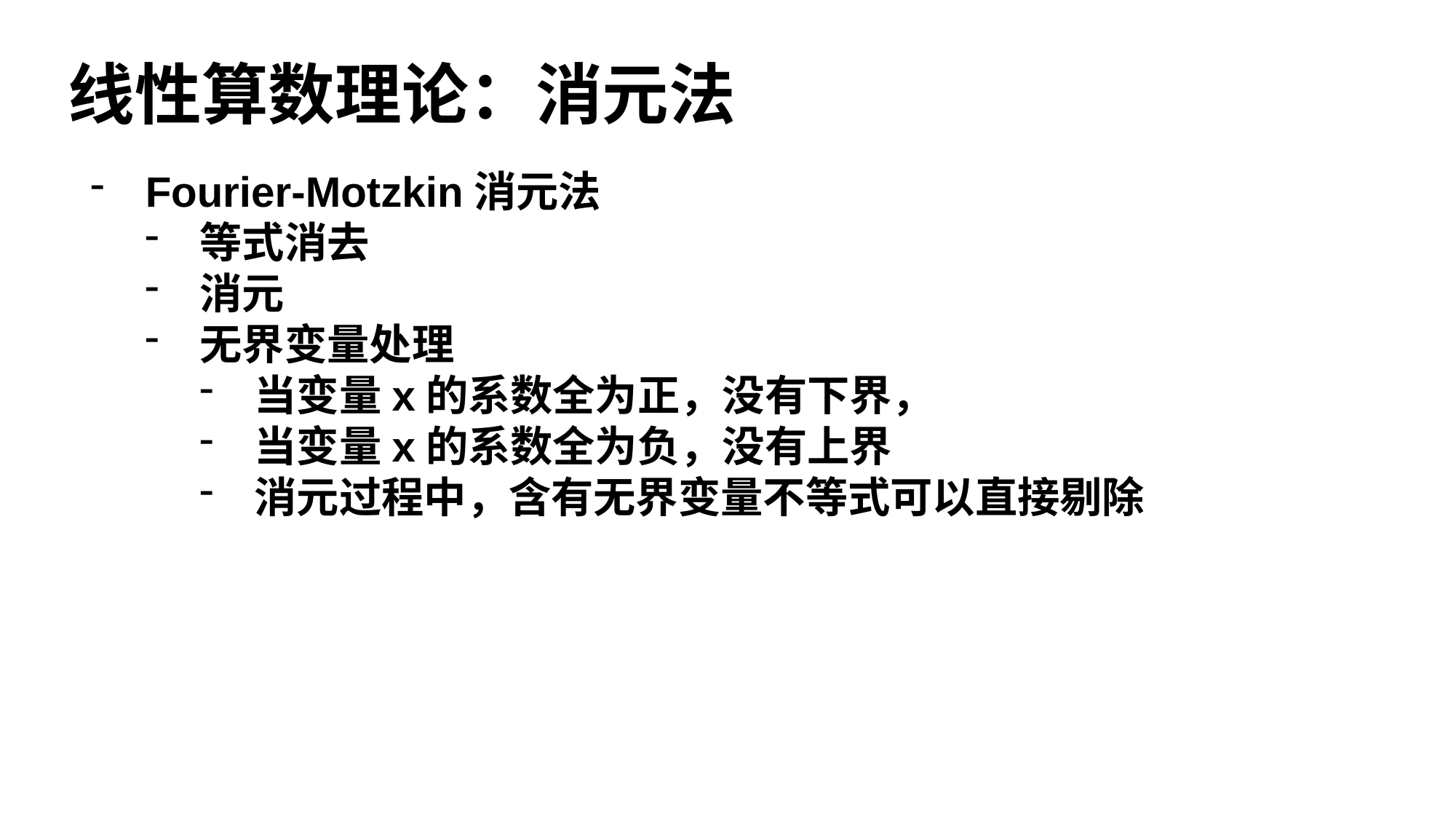

# 线性算数理论：消元法
Fourier-Motzkin消元法
等式消去
消元
无界变量处理
当变量x的系数全为正，没有下界，
当变量x的系数全为负，没有上界
消元过程中，含有无界变量不等式可以直接剔除